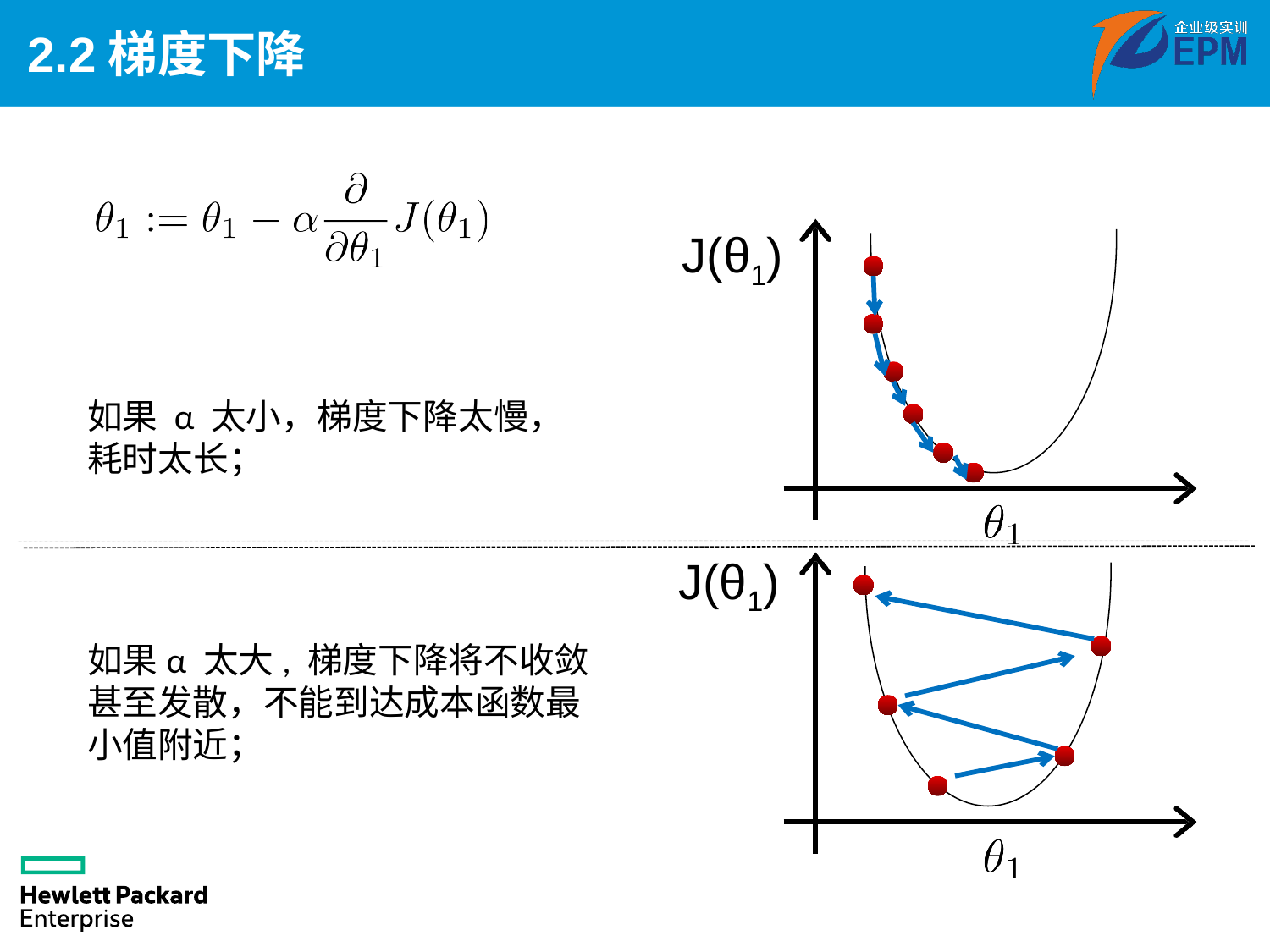

# 2.2梯度下降

J(θ1)

如果 α 太小，梯度下降太慢，耗时太长；

J(θ1)

如果α 太大, 梯度下降将不收敛甚至发散，不能到达成本函数最小值附近；